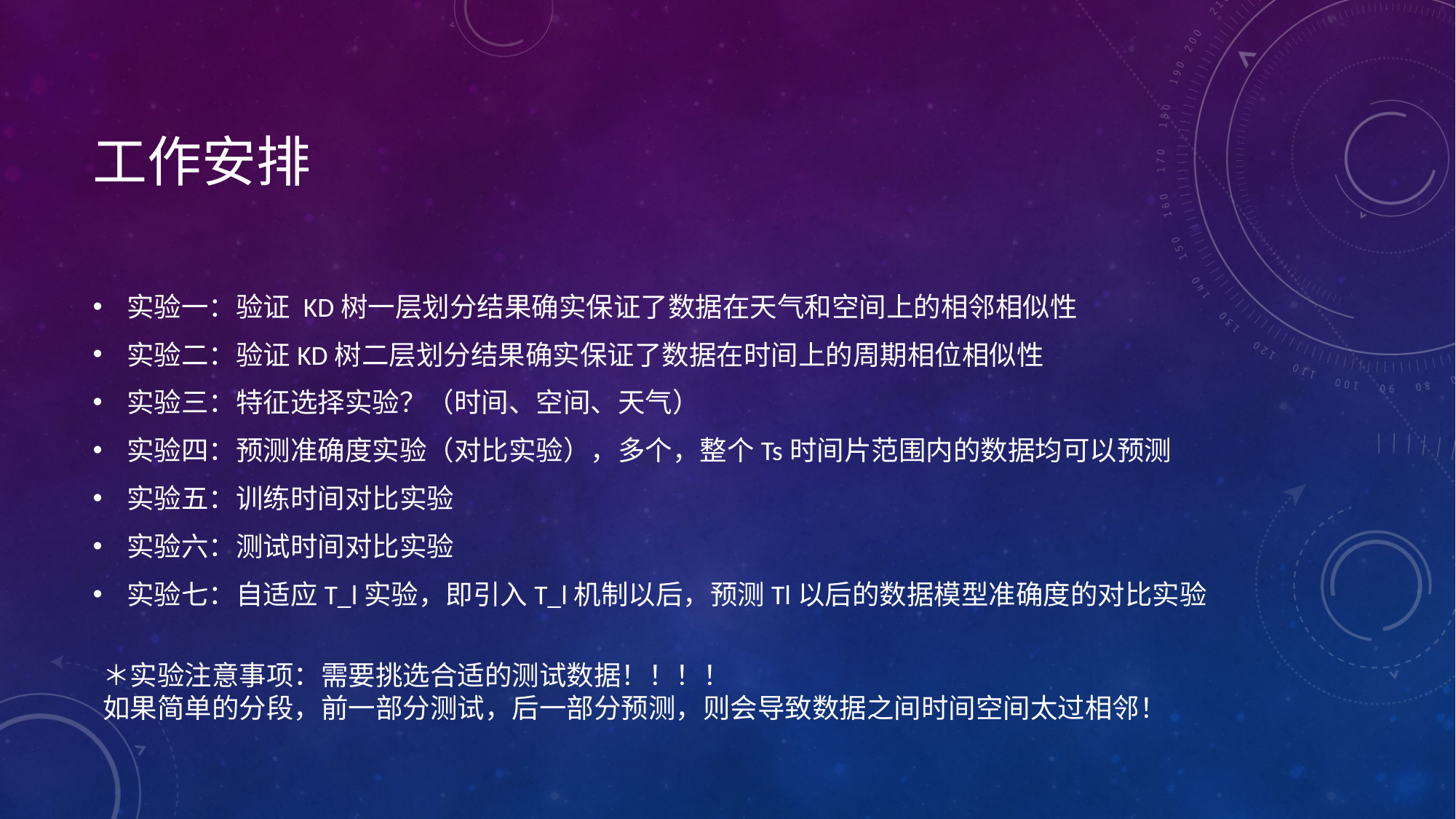

# 工作安排
实验一：验证 KD树一层划分结果确实保证了数据在天气和空间上的相邻相似性
实验二：验证KD树二层划分结果确实保证了数据在时间上的周期相位相似性
实验三：特征选择实验？（时间、空间、天气）
实验四：预测准确度实验（对比实验），多个，整个Ts时间片范围内的数据均可以预测
实验五：训练时间对比实验
实验六：测试时间对比实验
实验七：自适应T_l实验，即引入T_l机制以后，预测Tl以后的数据模型准确度的对比实验

＊实验注意事项：需要挑选合适的测试数据！！！！
如果简单的分段，前一部分测试，后一部分预测，则会导致数据之间时间空间太过相邻！